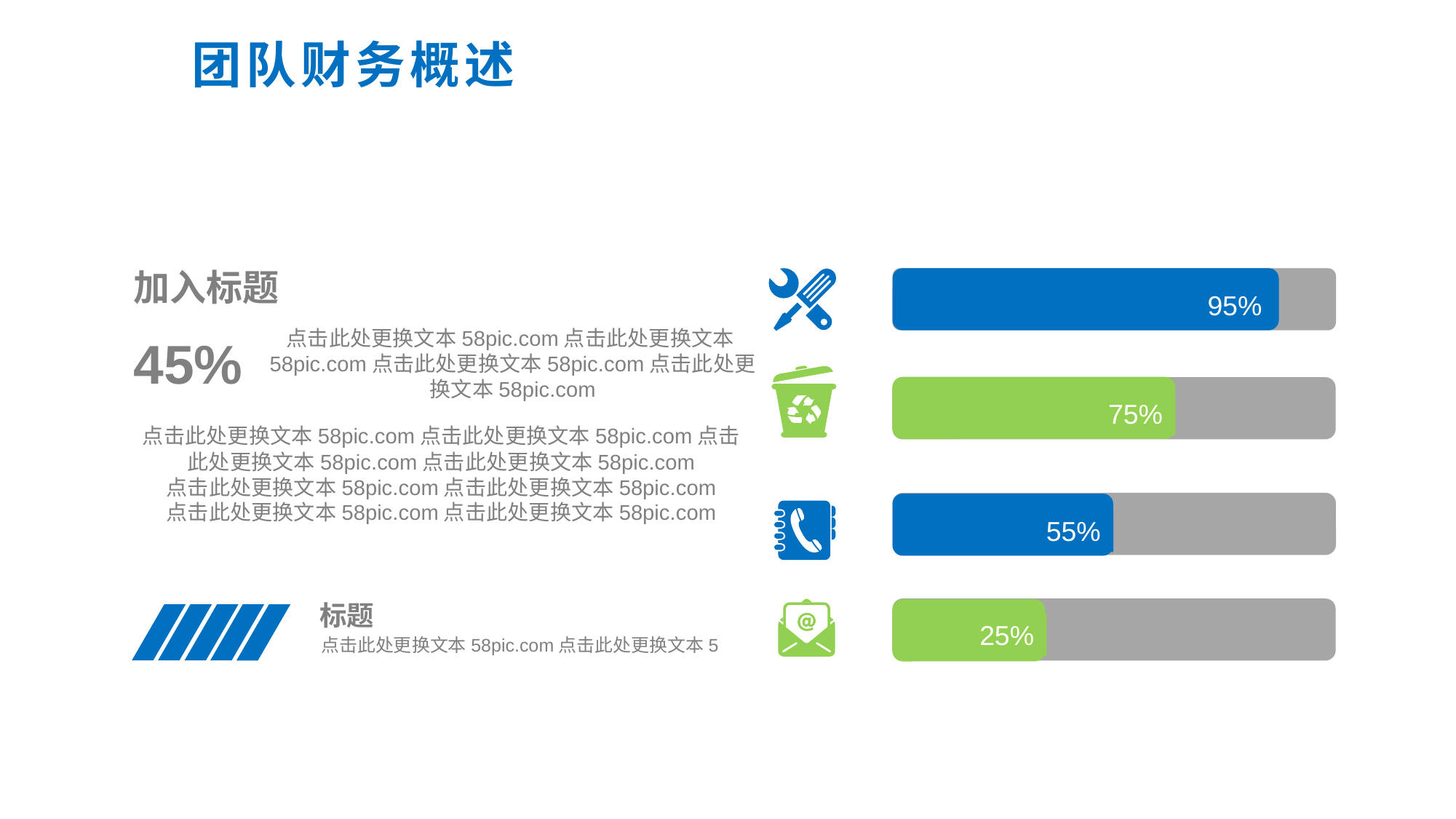

团队财务概述
加入标题

95%

75%

55%

25%

点击此处更换文本58pic.com点击此处更换文本58pic.com点击此处更换文本58pic.com点击此处更换文本58pic.com

45%
点击此处更换文本58pic.com点击此处更换文本58pic.com点击此处更换文本58pic.com点击此处更换文本58pic.com
点击此处更换文本58pic.com点击此处更换文本58pic.com
点击此处更换文本58pic.com点击此处更换文本58pic.com

标题

点击此处更换文本58pic.com点击此处更换文本5